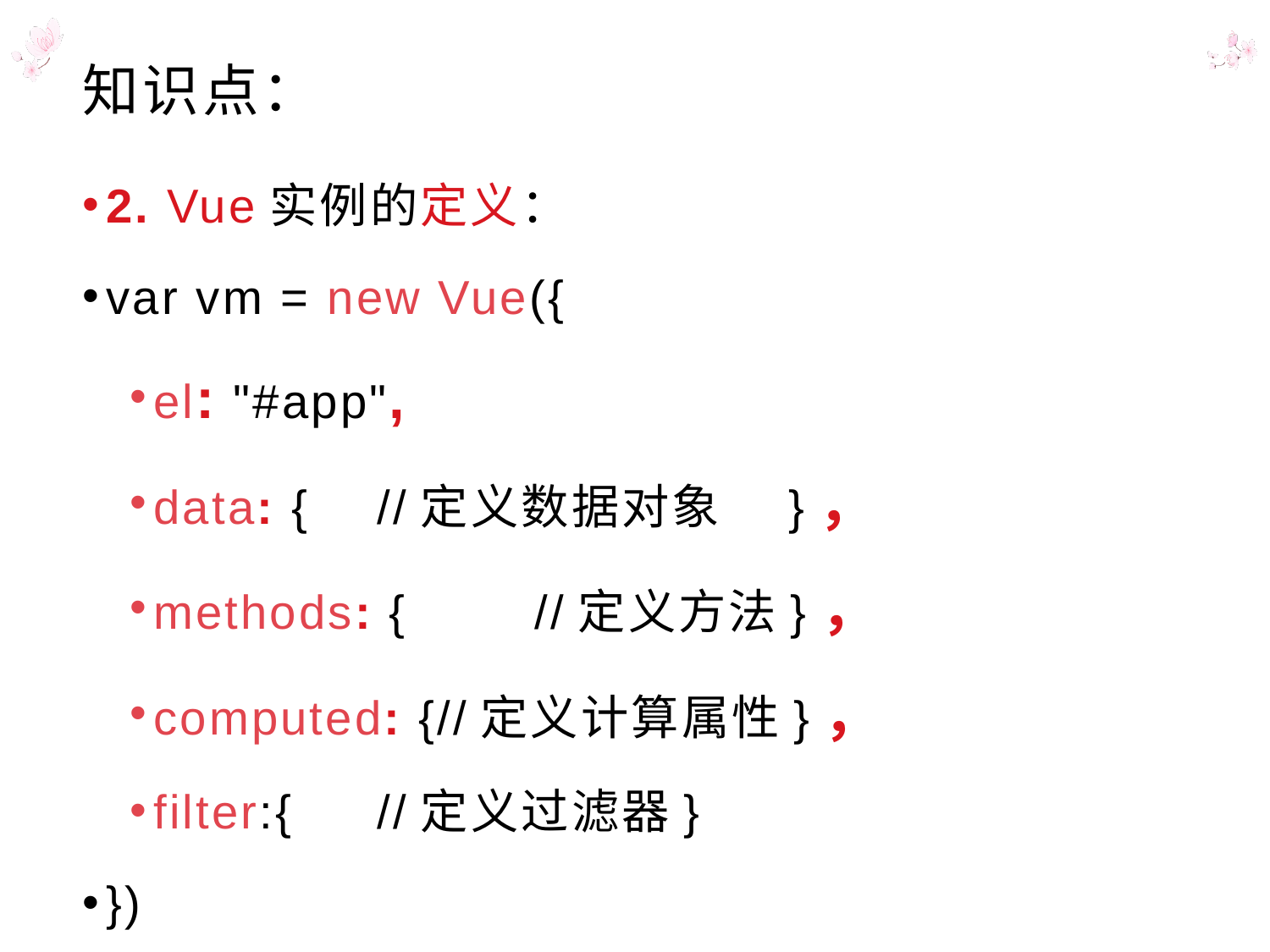

# 知识点：
2. Vue实例的定义：
var vm = new Vue({
el: "#app",
data: {	//定义数据对象	}，
methods: {	//定义方法}，
computed: {//定义计算属性}，
filter:{	//定义过滤器}
})